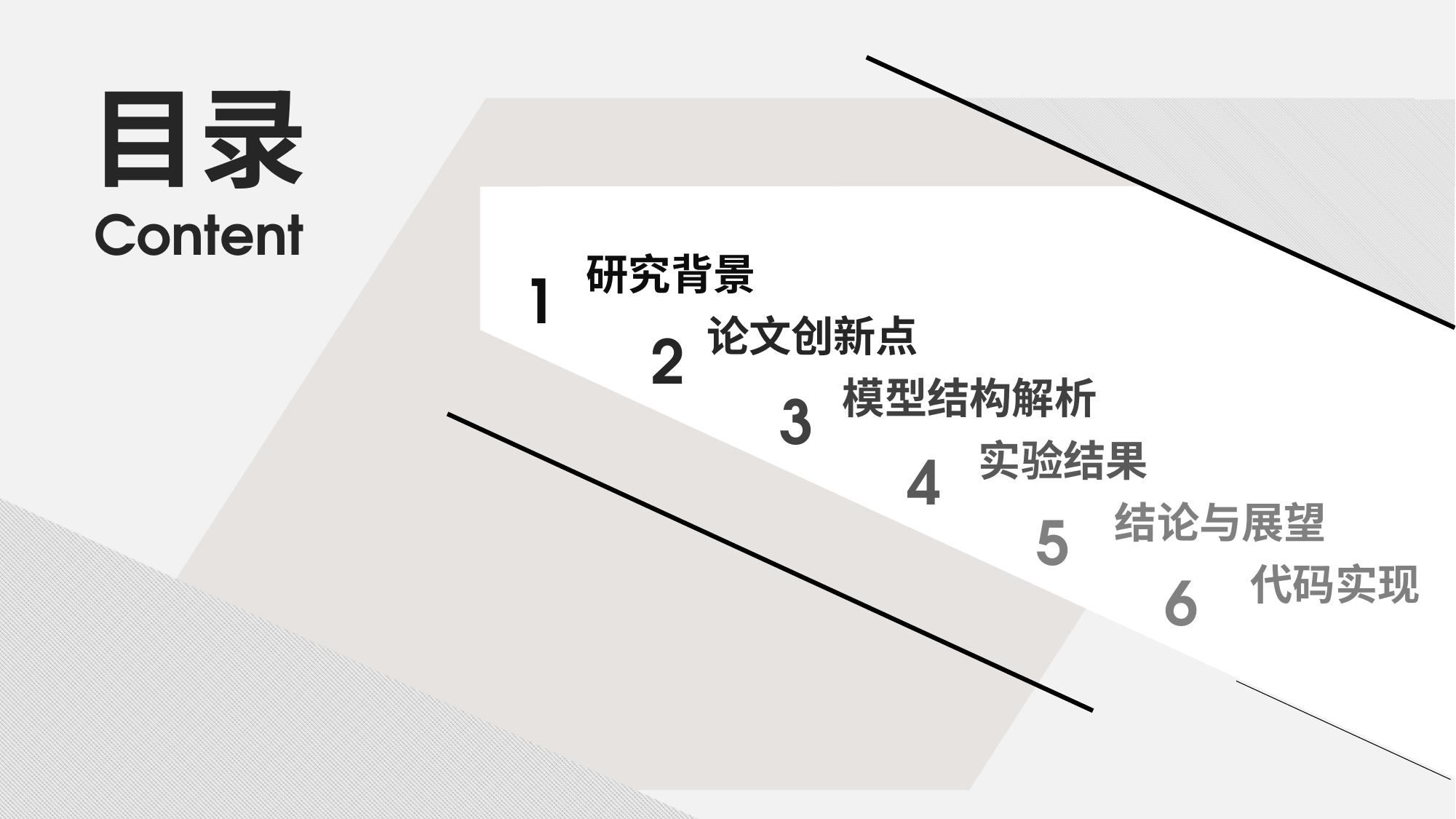

目录
Content
研究背景
1
论文创新点
2
模型结构解析
3
实验结果
4
结论与展望
5
代码实现
6